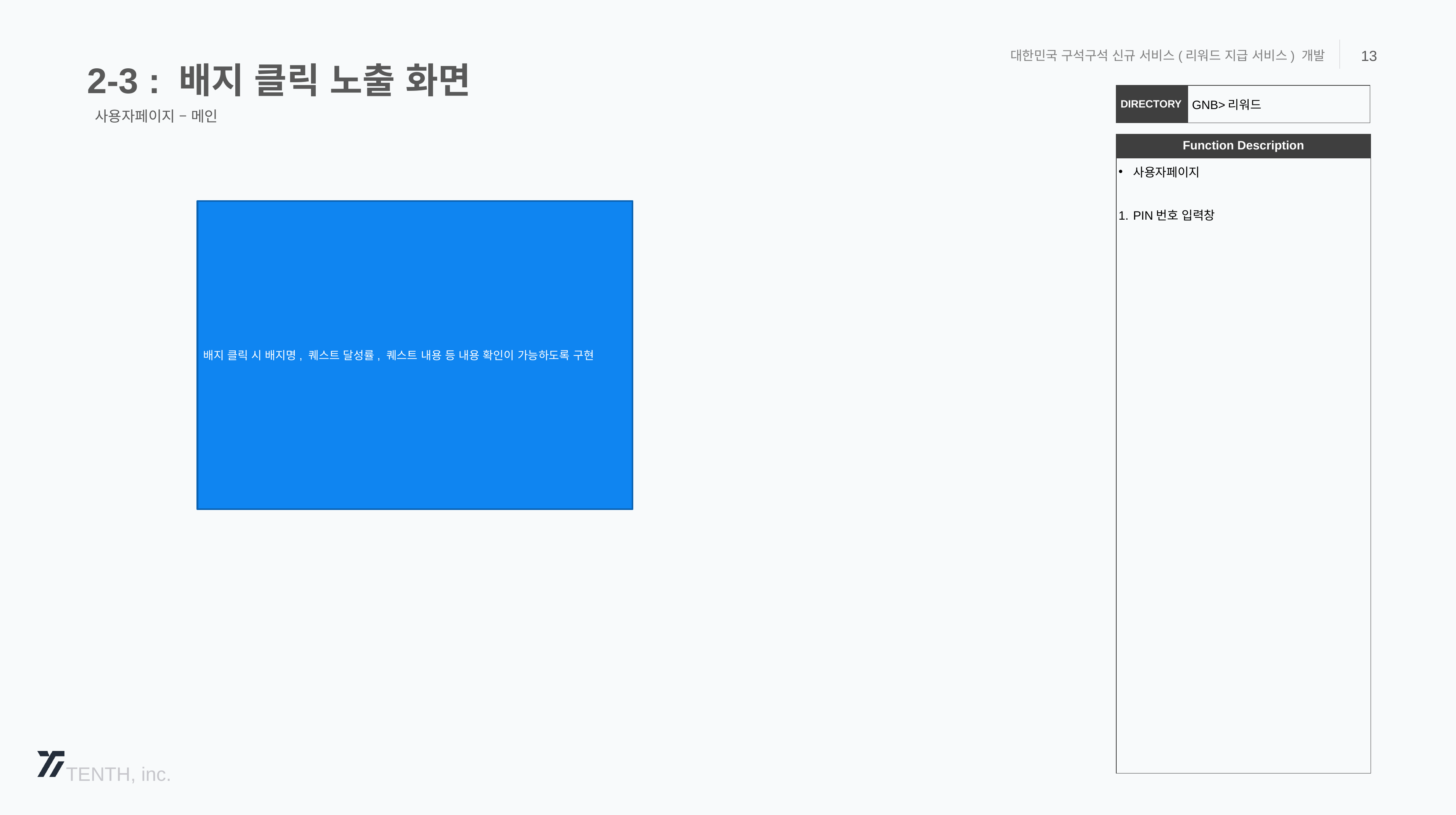

2-3 : 배지 클릭 노출 화면
대한민국 구석구석 신규 서비스(리워드 지급 서비스) 개발
13
| DIRECTORY | GNB>리워드 |
| --- | --- |
사용자페이지 – 메인
| Function Description |
| --- |
| 사용자페이지 PIN번호 입력창 |
배지 클릭 시 배지명, 퀘스트 달성률, 퀘스트 내용 등 내용 확인이 가능하도록 구현